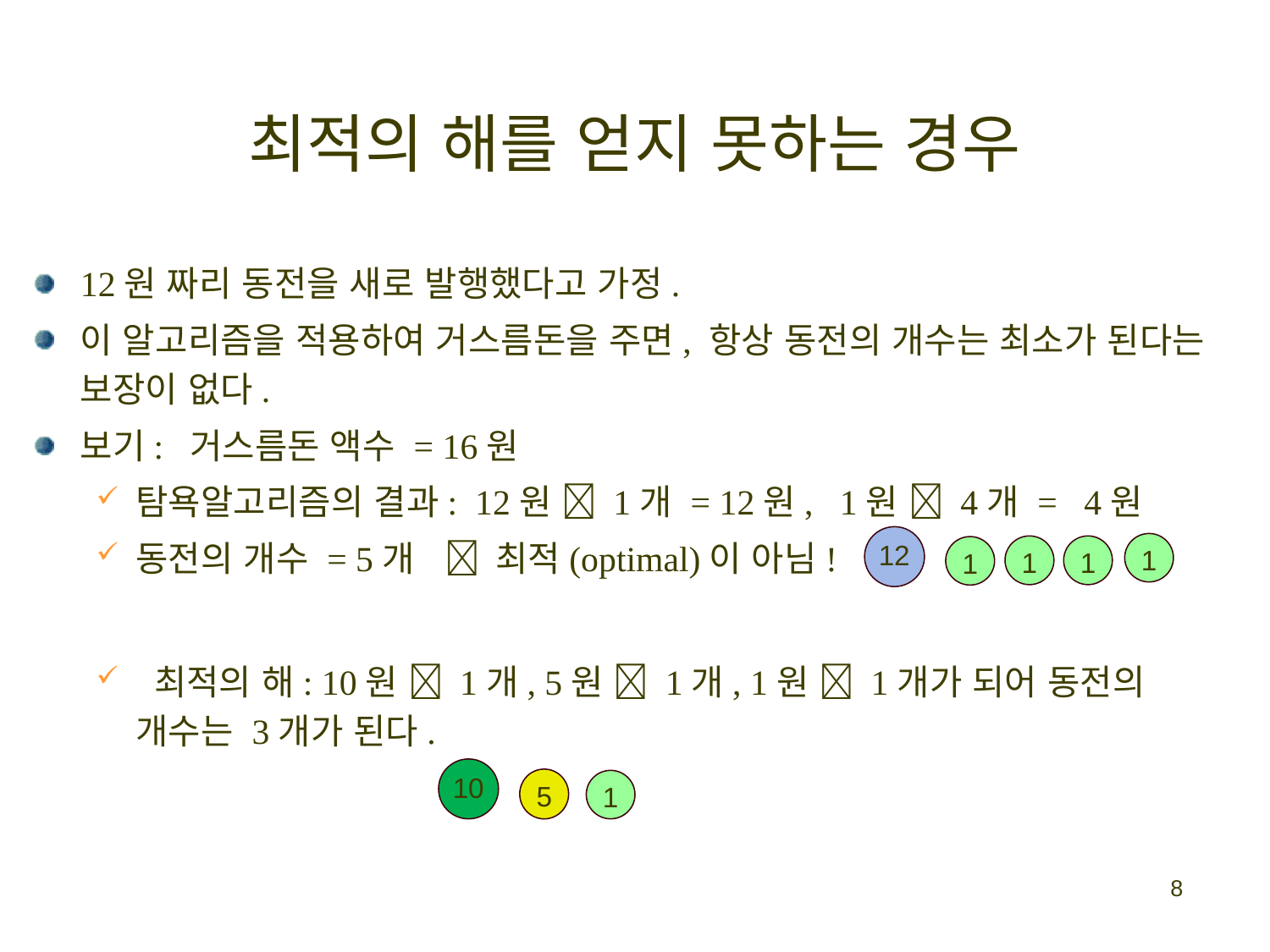

# 최적의 해를 얻지 못하는 경우
12원 짜리 동전을 새로 발행했다고 가정.
이 알고리즘을 적용하여 거스름돈을 주면, 항상 동전의 개수는 최소가 된다는 보장이 없다.
보기:  거스름돈 액수 = 16원
탐욕알고리즘의 결과:  12원 × 1개 = 12원,   1원 × 4개 =   4원
동전의 개수 = 5개   ⇒  최적(optimal)이 아님!

 최적의 해: 10원 × 1개, 5원 × 1개, 1원 × 1개가 되어 동전의 개수는 3개가 된다.

12
1
1
1
1
10
5
1
8